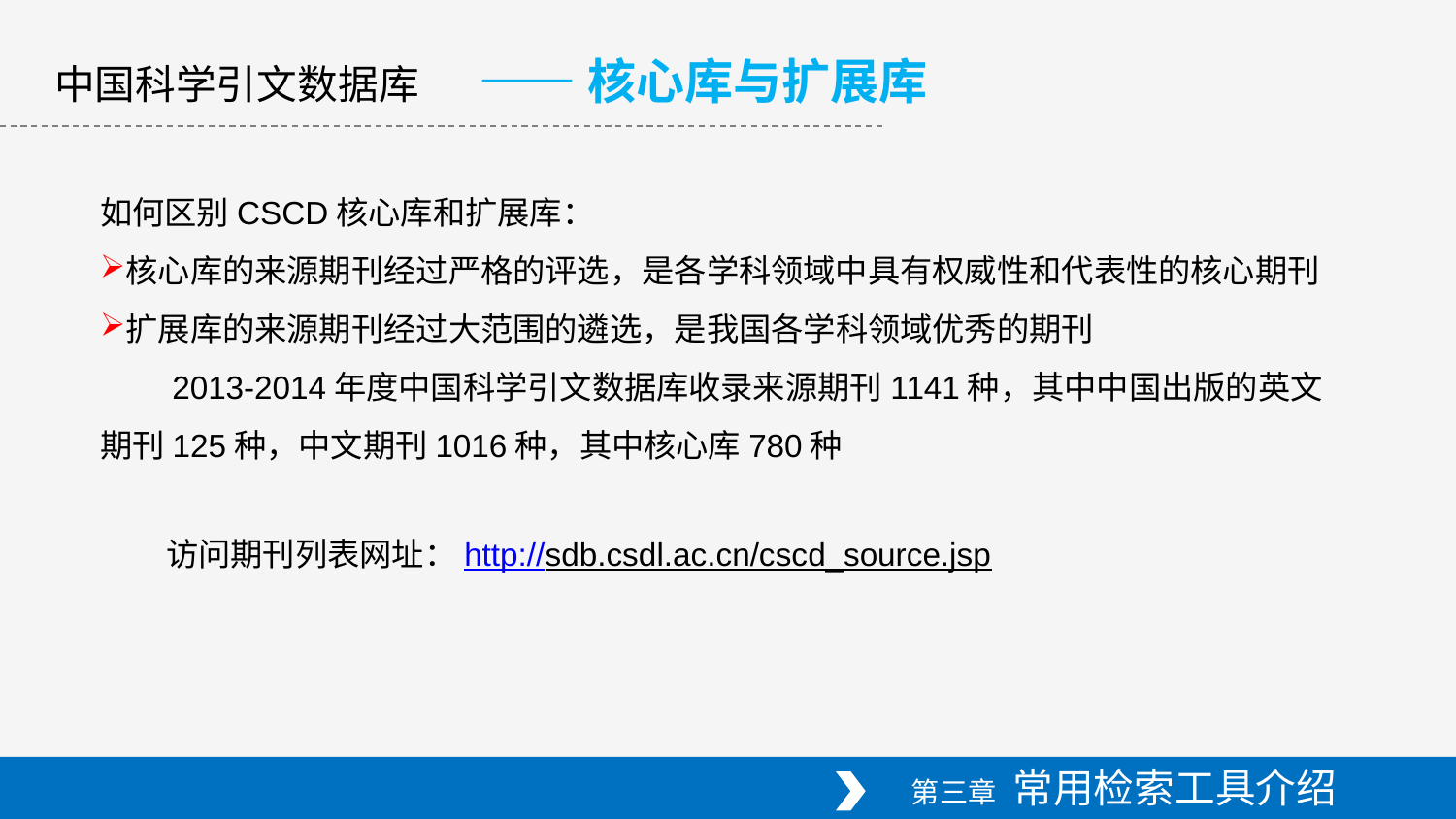

中国科学引文数据库
——核心库与扩展库
如何区别CSCD核心库和扩展库：
核心库的来源期刊经过严格的评选，是各学科领域中具有权威性和代表性的核心期刊
扩展库的来源期刊经过大范围的遴选，是我国各学科领域优秀的期刊
        2013-2014年度中国科学引文数据库收录来源期刊1141种，其中中国出版的英文期刊125种，中文期刊1016种，其中核心库780种

        访问期刊列表网址：http://sdb.csdl.ac.cn/cscd_source.jsp